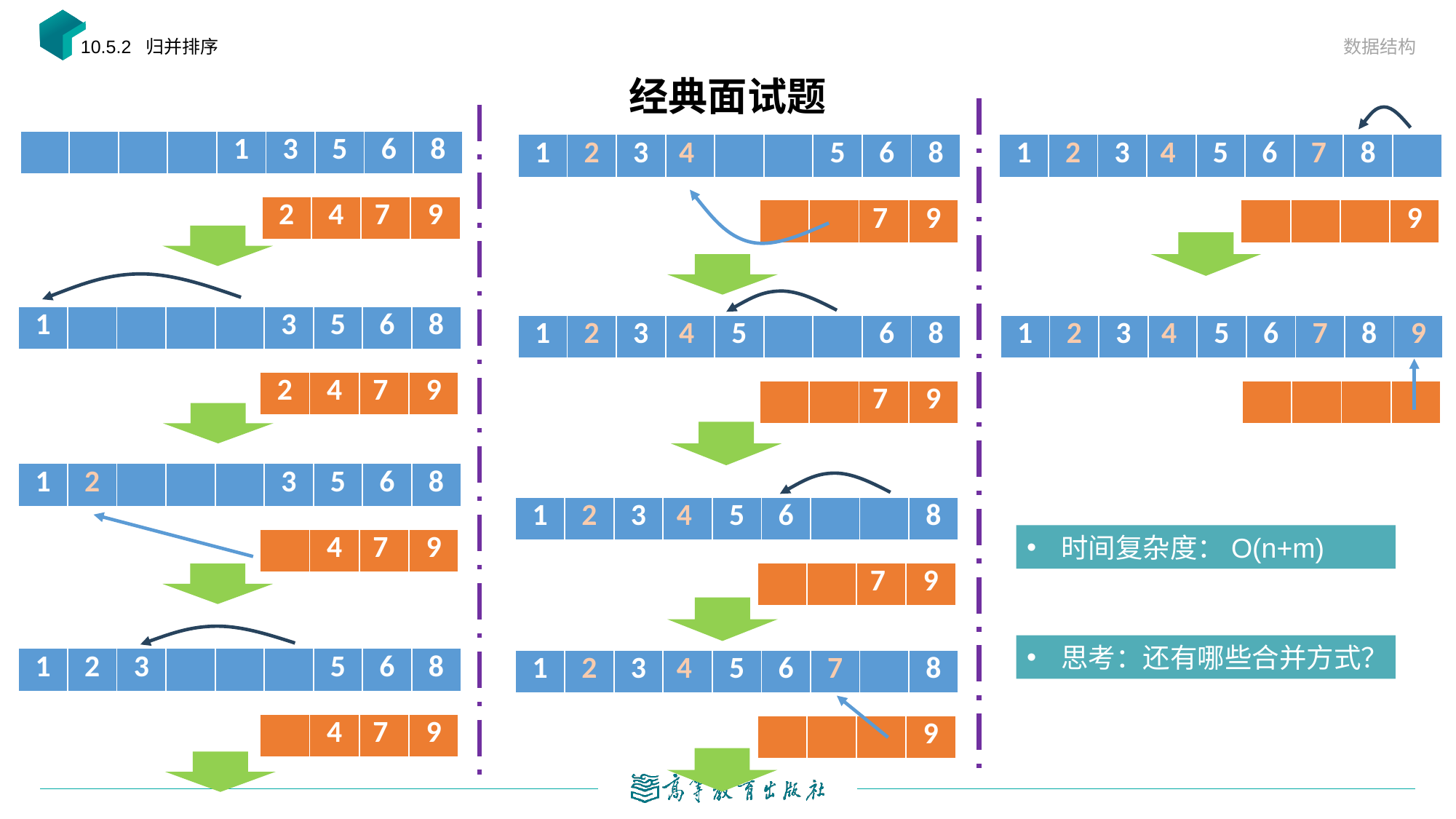

数据结构
10.5.2  归并排序
# 经典面试题

|  |  |  |  | 1 | 3 | 5 | 6 | 8 |
| --- | --- | --- | --- | --- | --- | --- | --- | --- |
| 1 | 2 | 3 | 4 |  |  | 5 | 6 | 8 |
| --- | --- | --- | --- | --- | --- | --- | --- | --- |
| 1 | 2 | 3 | 4 | 5 | 6 | 7 | 8 |  |
| --- | --- | --- | --- | --- | --- | --- | --- | --- |
| 2 | 4 | 7 | 9 |
| --- | --- | --- | --- |
|  |  | 7 | 9 |
| --- | --- | --- | --- |
|  |  |  | 9 |
| --- | --- | --- | --- |

| 1 |  |  |  |  | 3 | 5 | 6 | 8 |
| --- | --- | --- | --- | --- | --- | --- | --- | --- |
| 1 | 2 | 3 | 4 | 5 |  |  | 6 | 8 |
| --- | --- | --- | --- | --- | --- | --- | --- | --- |
| 1 | 2 | 3 | 4 | 5 | 6 | 7 | 8 | 9 |
| --- | --- | --- | --- | --- | --- | --- | --- | --- |
| 2 | 4 | 7 | 9 |
| --- | --- | --- | --- |
|  |  | 7 | 9 |
| --- | --- | --- | --- |
|  |  |  |  |
| --- | --- | --- | --- |

| 1 | 2 |  |  |  | 3 | 5 | 6 | 8 |
| --- | --- | --- | --- | --- | --- | --- | --- | --- |

| 1 | 2 | 3 | 4 | 5 | 6 |  |  | 8 |
| --- | --- | --- | --- | --- | --- | --- | --- | --- |
时间复杂度：O(n+m)
|  | 4 | 7 | 9 |
| --- | --- | --- | --- |
|  |  | 7 | 9 |
| --- | --- | --- | --- |

思考：还有哪些合并方式？
| 1 | 2 | 3 |  |  |  | 5 | 6 | 8 |
| --- | --- | --- | --- | --- | --- | --- | --- | --- |
| 1 | 2 | 3 | 4 | 5 | 6 | 7 |  | 8 |
| --- | --- | --- | --- | --- | --- | --- | --- | --- |
|  | 4 | 7 | 9 |
| --- | --- | --- | --- |
|  |  |  | 9 |
| --- | --- | --- | --- |